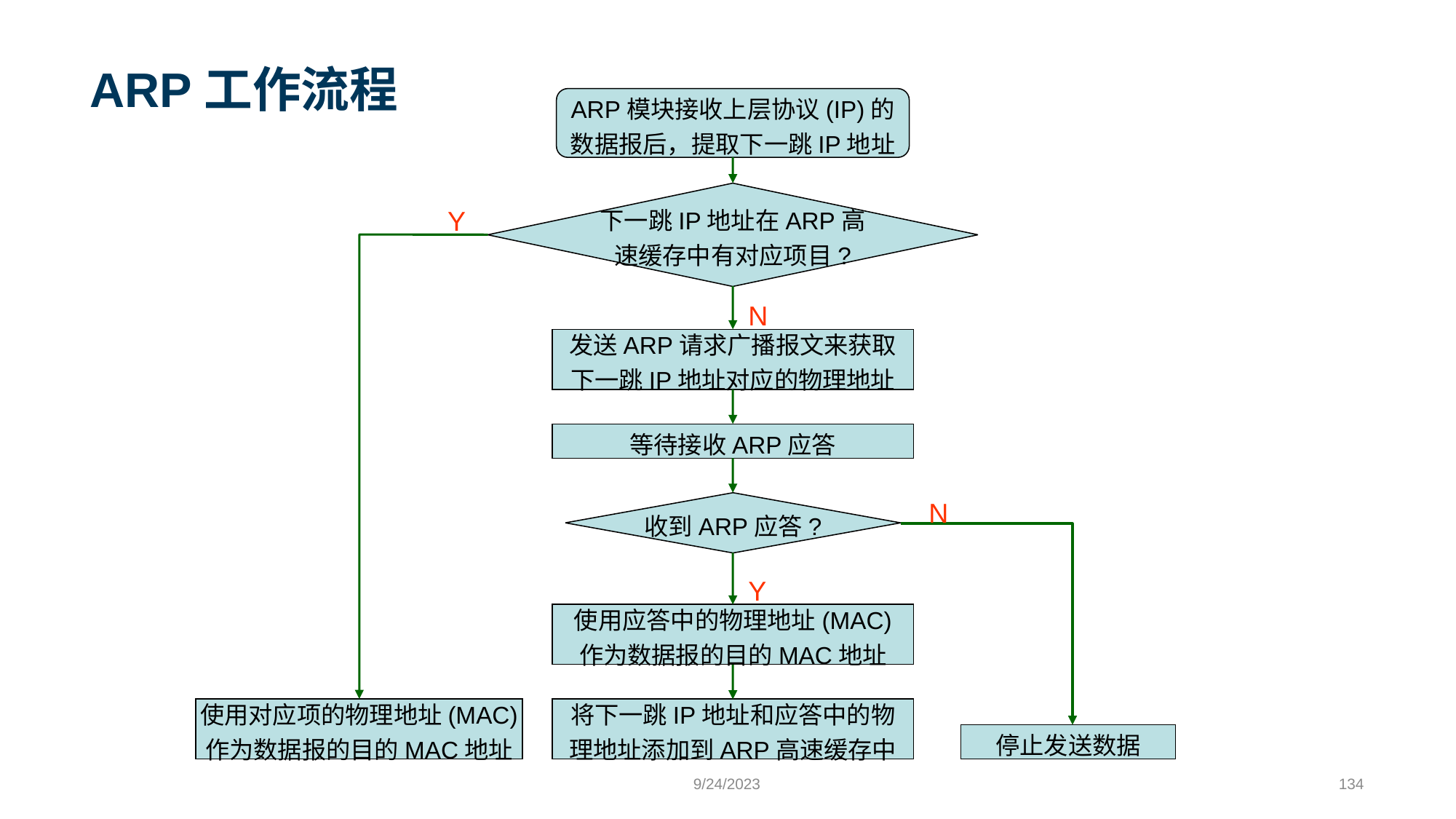

# ARP工作流程
ARP模块接收上层协议(IP)的
数据报后，提取下一跳IP地址

下一跳IP地址在ARP高
速缓存中有对应项目?
Y

N
发送ARP请求广播报文来获取
下一跳IP地址对应的物理地址

等待接收ARP应答

N
收到ARP应答?

Y
使用应答中的物理地址(MAC)
作为数据报的目的MAC地址

使用对应项的物理地址(MAC)
作为数据报的目的MAC地址
将下一跳IP地址和应答中的物
理地址添加到ARP高速缓存中
停止发送数据

9/24/2023
134